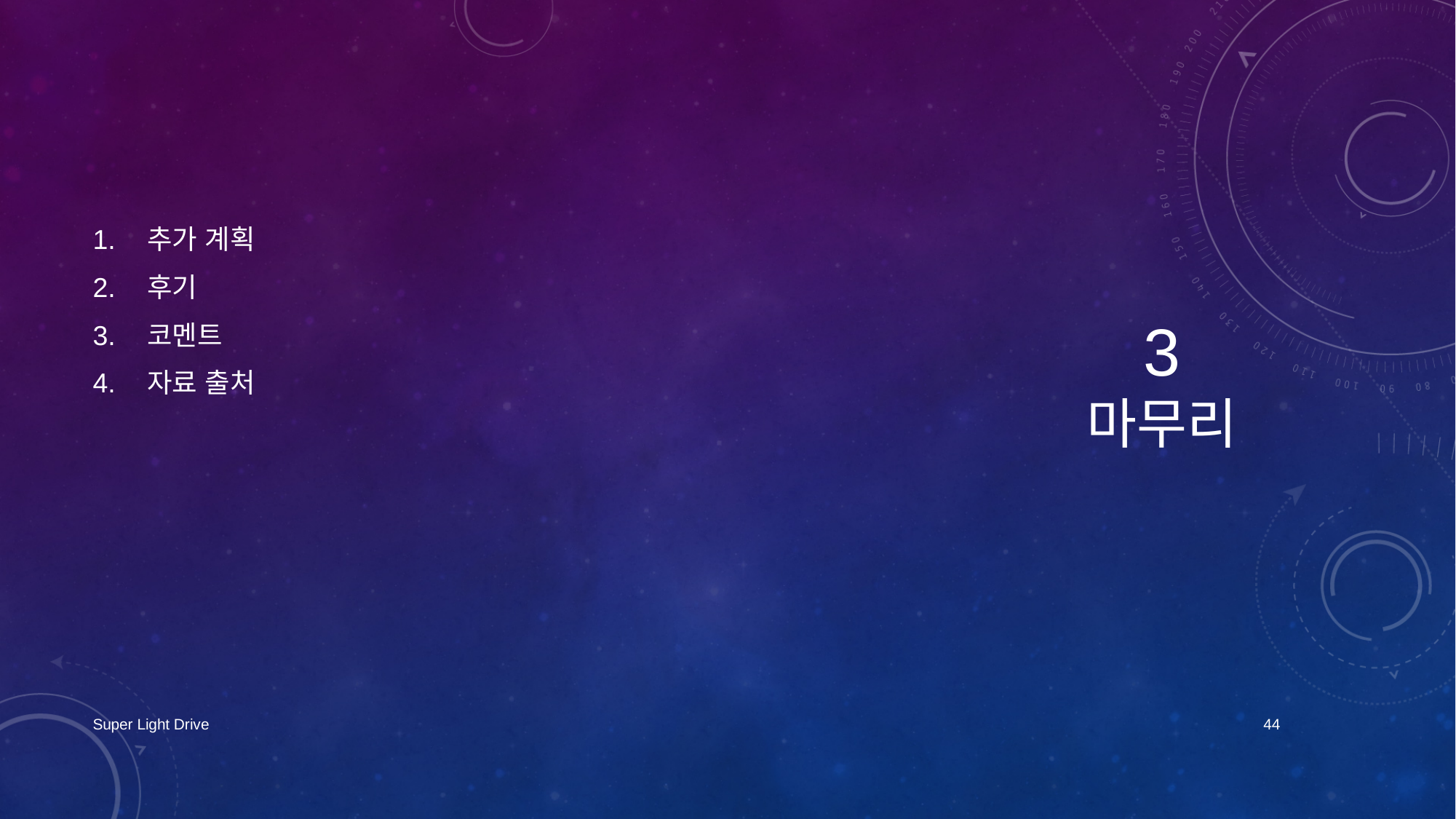

# 3 마무리

추가 계획
후기
코멘트
자료 출처
Super Light Drive
44